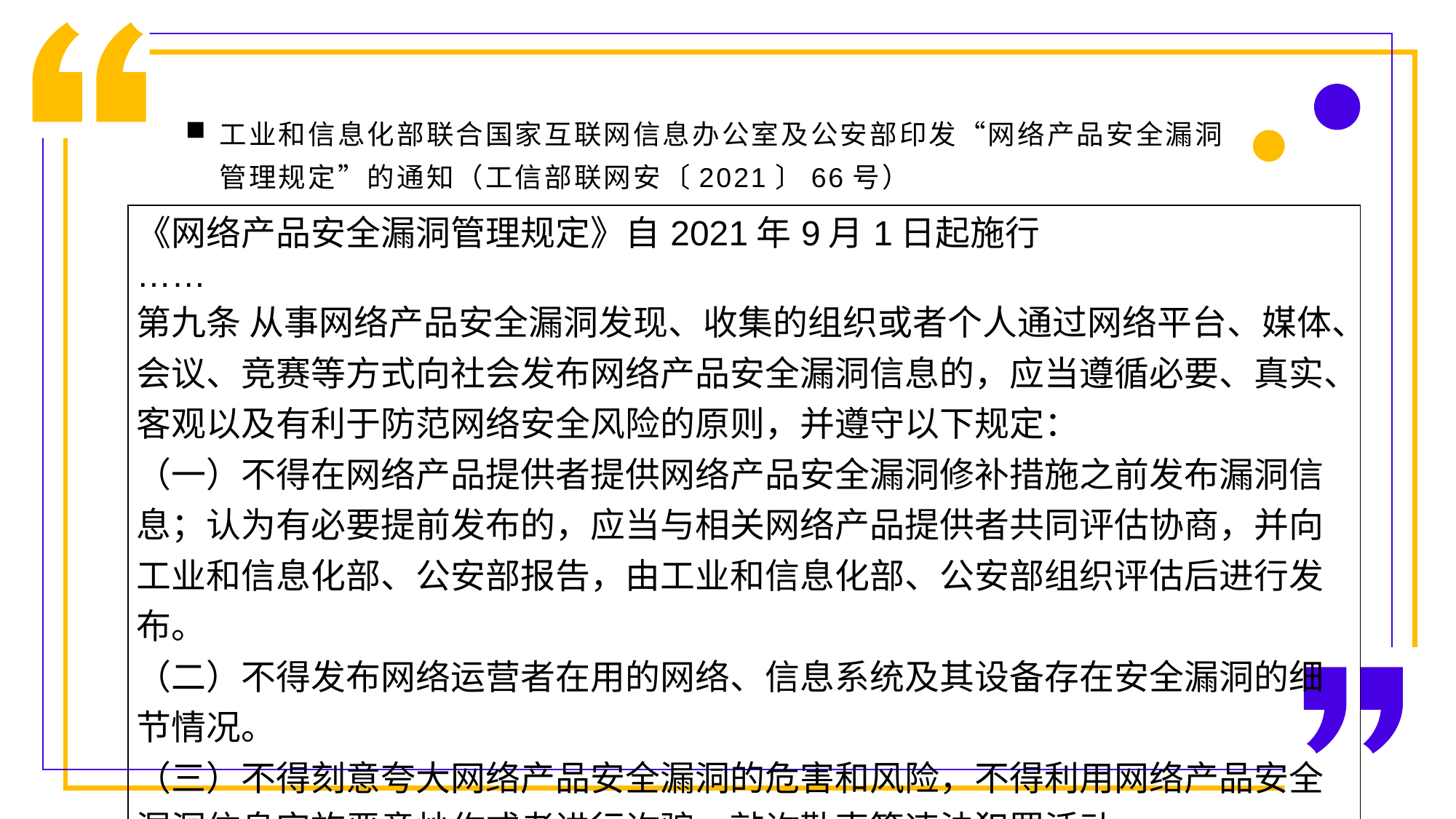

工业和信息化部联合国家互联网信息办公室及公安部印发“网络产品安全漏洞管理规定”的通知（工信部联网安〔2021〕66号）

| 《网络产品安全漏洞管理规定》自2021年9月1日起施行 …… 第九条 从事网络产品安全漏洞发现、收集的组织或者个人通过网络平台、媒体、会议、竞赛等方式向社会发布网络产品安全漏洞信息的，应当遵循必要、真实、客观以及有利于防范网络安全风险的原则，并遵守以下规定： （一）不得在网络产品提供者提供网络产品安全漏洞修补措施之前发布漏洞信息；认为有必要提前发布的，应当与相关网络产品提供者共同评估协商，并向工业和信息化部、公安部报告，由工业和信息化部、公安部组织评估后进行发布。 （二）不得发布网络运营者在用的网络、信息系统及其设备存在安全漏洞的细节情况。 （三）不得刻意夸大网络产品安全漏洞的危害和风险，不得利用网络产品安全漏洞信息实施恶意炒作或者进行诈骗、敲诈勒索等违法犯罪活动。 |
| --- |